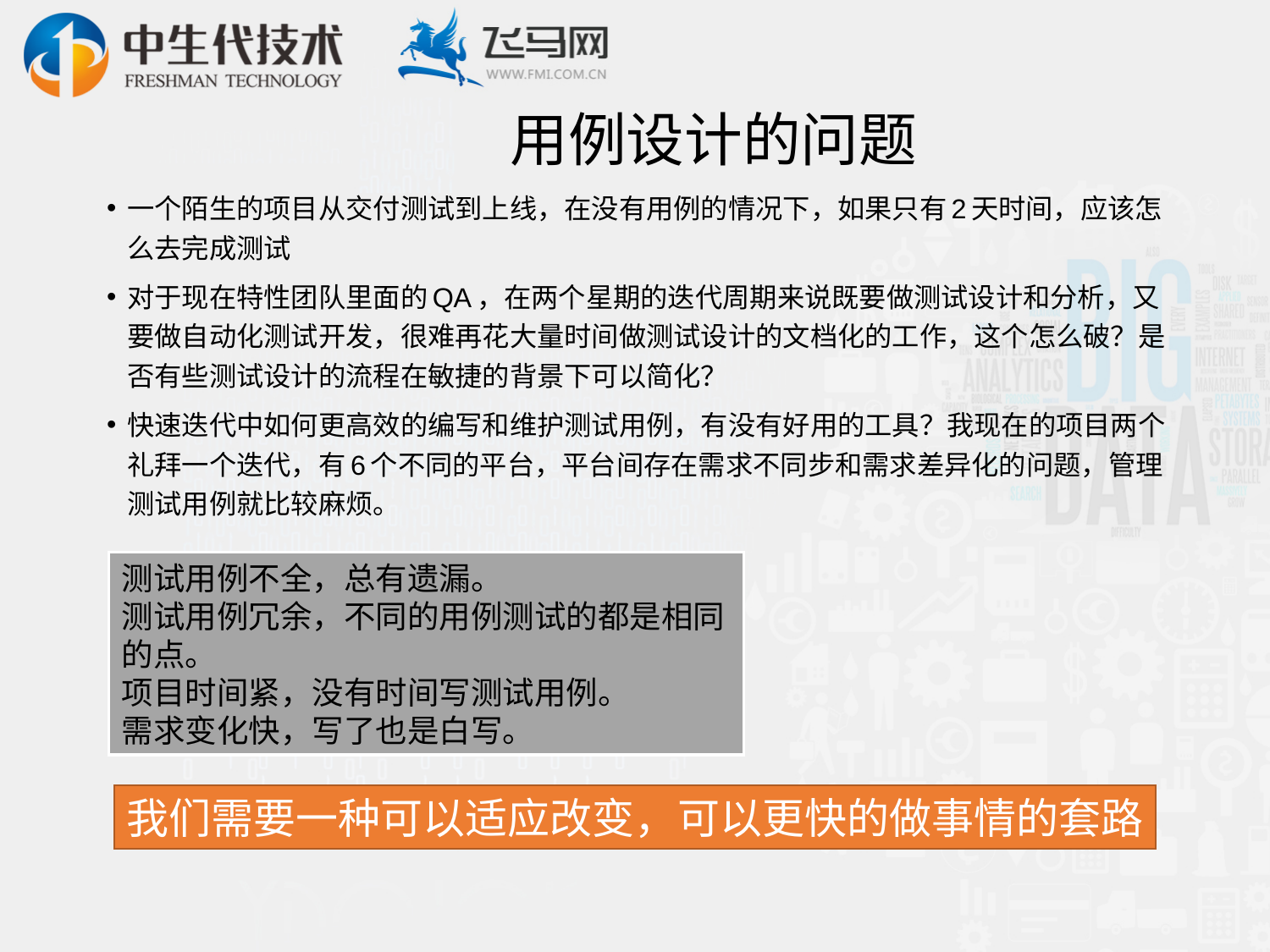

# 用例设计的问题
一个陌生的项目从交付测试到上线，在没有用例的情况下，如果只有2天时间，应该怎么去完成测试
对于现在特性团队里面的QA，在两个星期的迭代周期来说既要做测试设计和分析，又要做自动化测试开发，很难再花大量时间做测试设计的文档化的工作，这个怎么破？是否有些测试设计的流程在敏捷的背景下可以简化？
快速迭代中如何更高效的编写和维护测试用例，有没有好用的工具？我现在的项目两个礼拜一个迭代，有6个不同的平台，平台间存在需求不同步和需求差异化的问题，管理测试用例就比较麻烦。
测试用例不全，总有遗漏。
测试用例冗余，不同的用例测试的都是相同的点。
项目时间紧，没有时间写测试用例。
需求变化快，写了也是白写。
我们需要一种可以适应改变，可以更快的做事情的套路